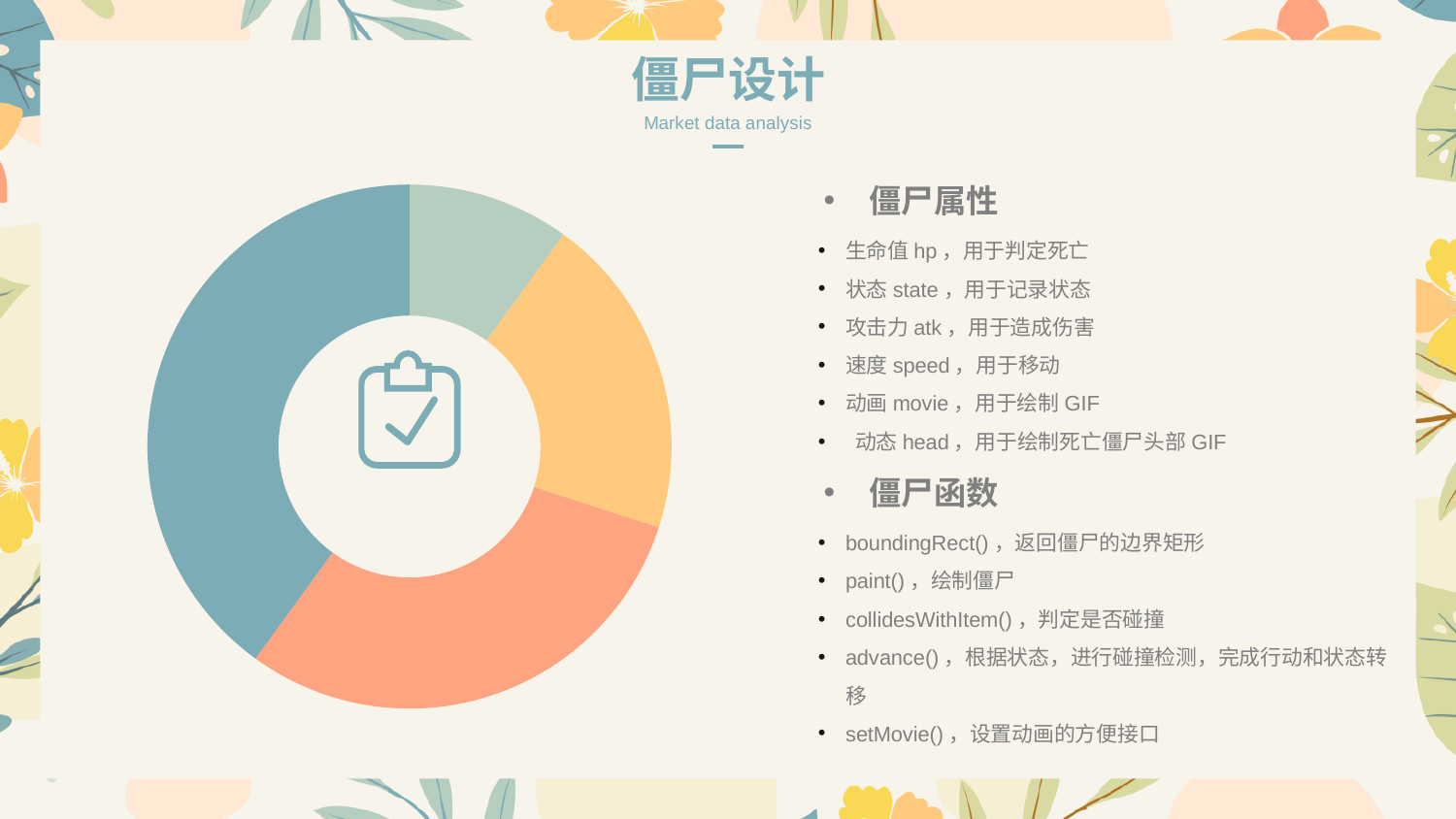

僵尸设计
Market data analysis

### Chart

| Category | 销售额 |
|---|---|
| 第一季度 | 10.0 |
| 第二季度 | 20.0 |
| 第三季度 | 30.0 |
| 第四季度 | 40.0 |
僵尸属性
生命值hp，用于判定死亡
状态state，用于记录状态
攻击力atk，用于造成伤害
速度speed，用于移动
动画movie，用于绘制GIF
 动态head，用于绘制死亡僵尸头部GIF

僵尸函数
boundingRect()，返回僵尸的边界矩形
paint()，绘制僵尸
collidesWithItem()，判定是否碰撞
advance()，根据状态，进行碰撞检测，完成行动和状态转移
setMovie()，设置动画的方便接口